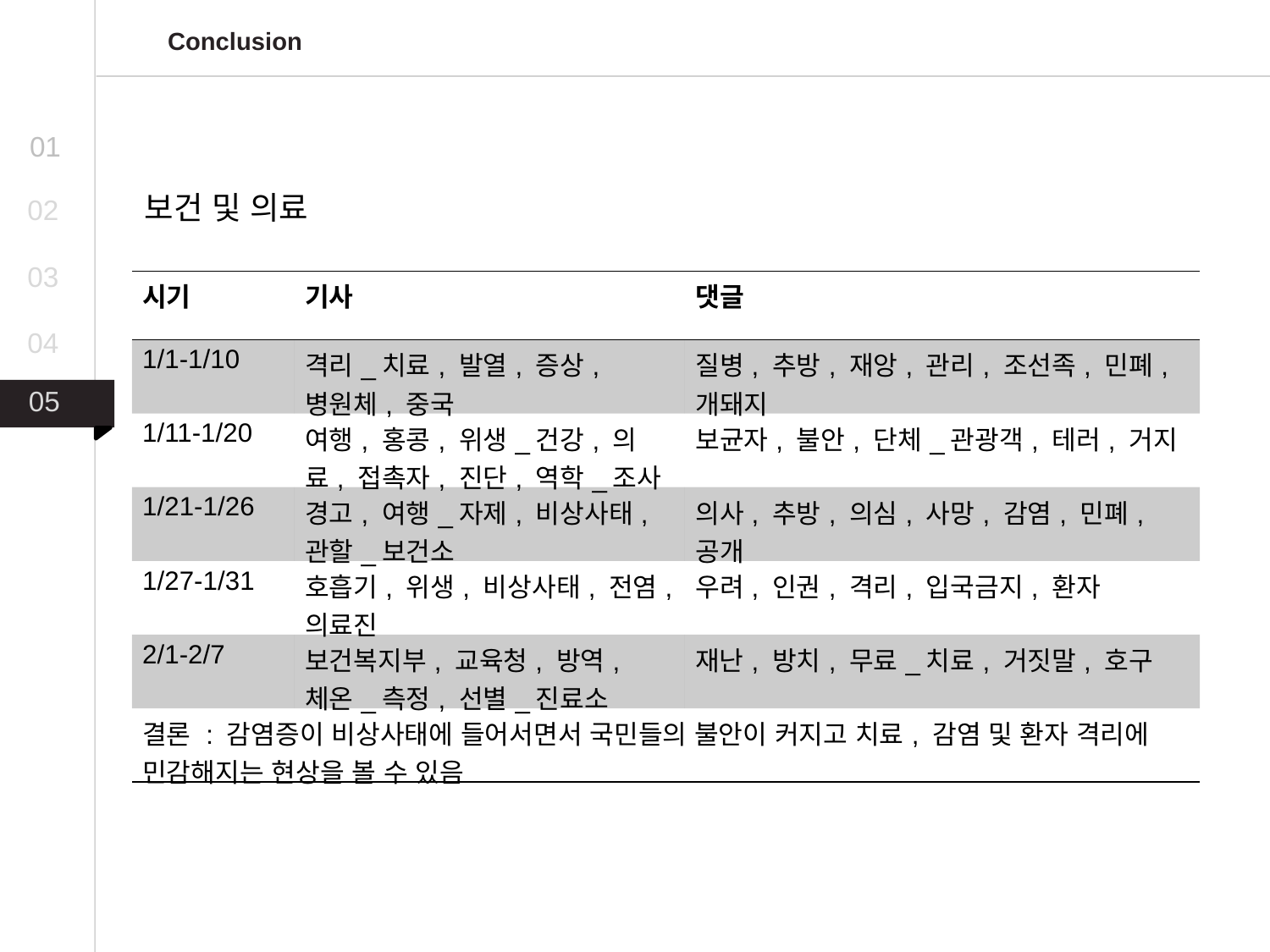

Conclusion
01
보건 및 의료
02
03
| 시기 | 기사 | 댓글 |
| --- | --- | --- |
| 1/1-1/10 | 격리\_치료, 발열, 증상, 병원체, 중국 | 질병, 추방, 재앙, 관리, 조선족, 민폐, 개돼지 |
| 1/11-1/20 | 여행, 홍콩, 위생\_건강, 의료, 접촉자, 진단, 역학\_조사 | 보균자, 불안, 단체\_관광객, 테러, 거지 |
| 1/21-1/26 | 경고, 여행\_자제, 비상사태, 관할\_보건소 | 의사, 추방, 의심, 사망, 감염, 민폐, 공개 |
| 1/27-1/31 | 호흡기, 위생, 비상사태, 전염, 의료진 | 우려, 인권, 격리, 입국금지, 환자 |
| 2/1-2/7 | 보건복지부, 교육청, 방역, 체온\_측정, 선별\_진료소 | 재난, 방치, 무료\_치료, 거짓말, 호구 |
| 결론 : 감염증이 비상사태에 들어서면서 국민들의 불안이 커지고 치료, 감염 및 환자 격리에 민감해지는 현상을 볼 수 있음 |  |  |
04
05